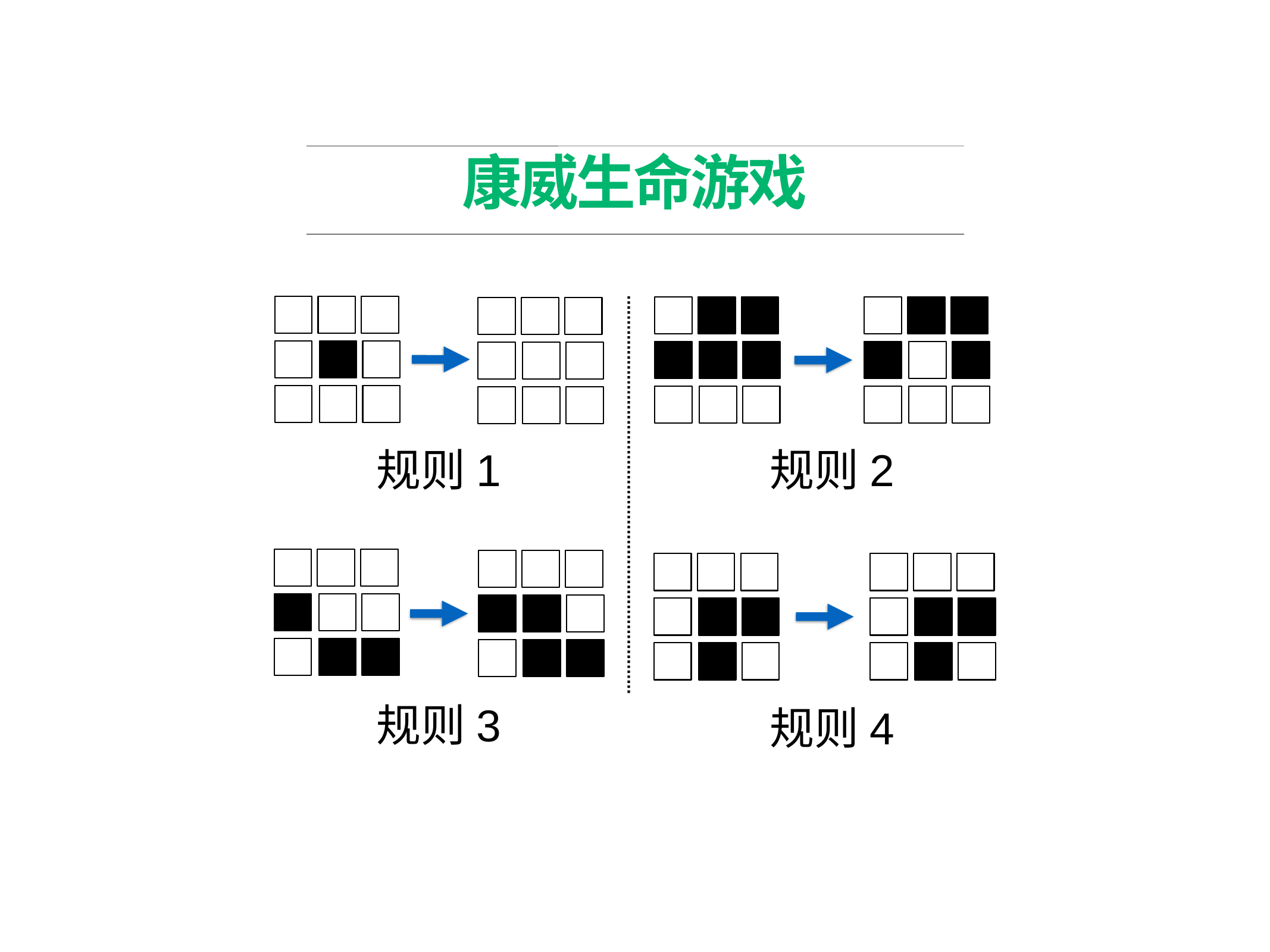

# 康威生命游戏

规则1
规则2

规则3
规则4
51